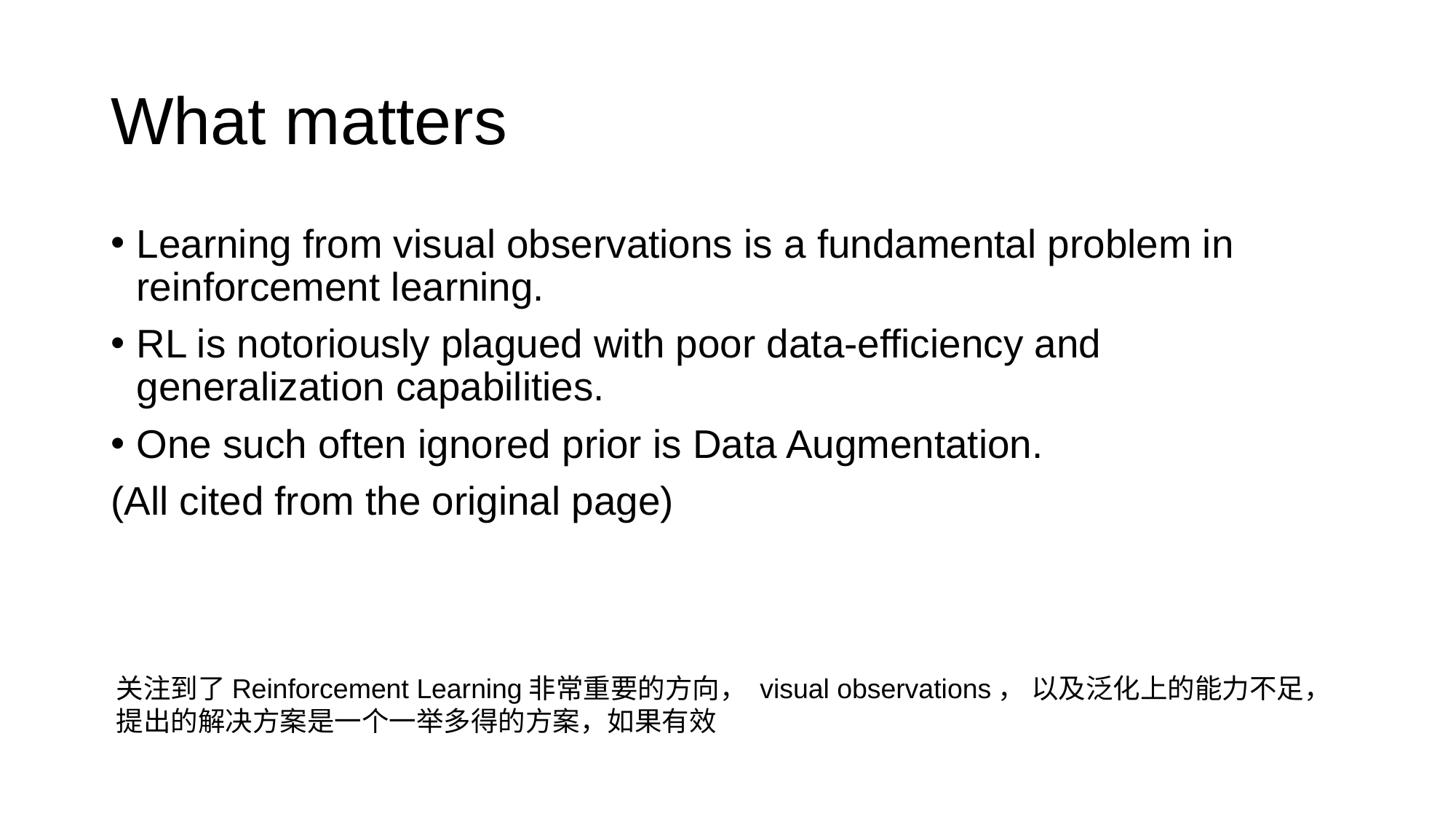

# What matters
Learning from visual observations is a fundamental problem in reinforcement learning.
RL is notoriously plagued with poor data-efficiency and generalization capabilities.
One such often ignored prior is Data Augmentation.
(All cited from the original page)
关注到了Reinforcement Learning非常重要的方向， visual observations， 以及泛化上的能力不足，
提出的解决方案是一个一举多得的方案，如果有效